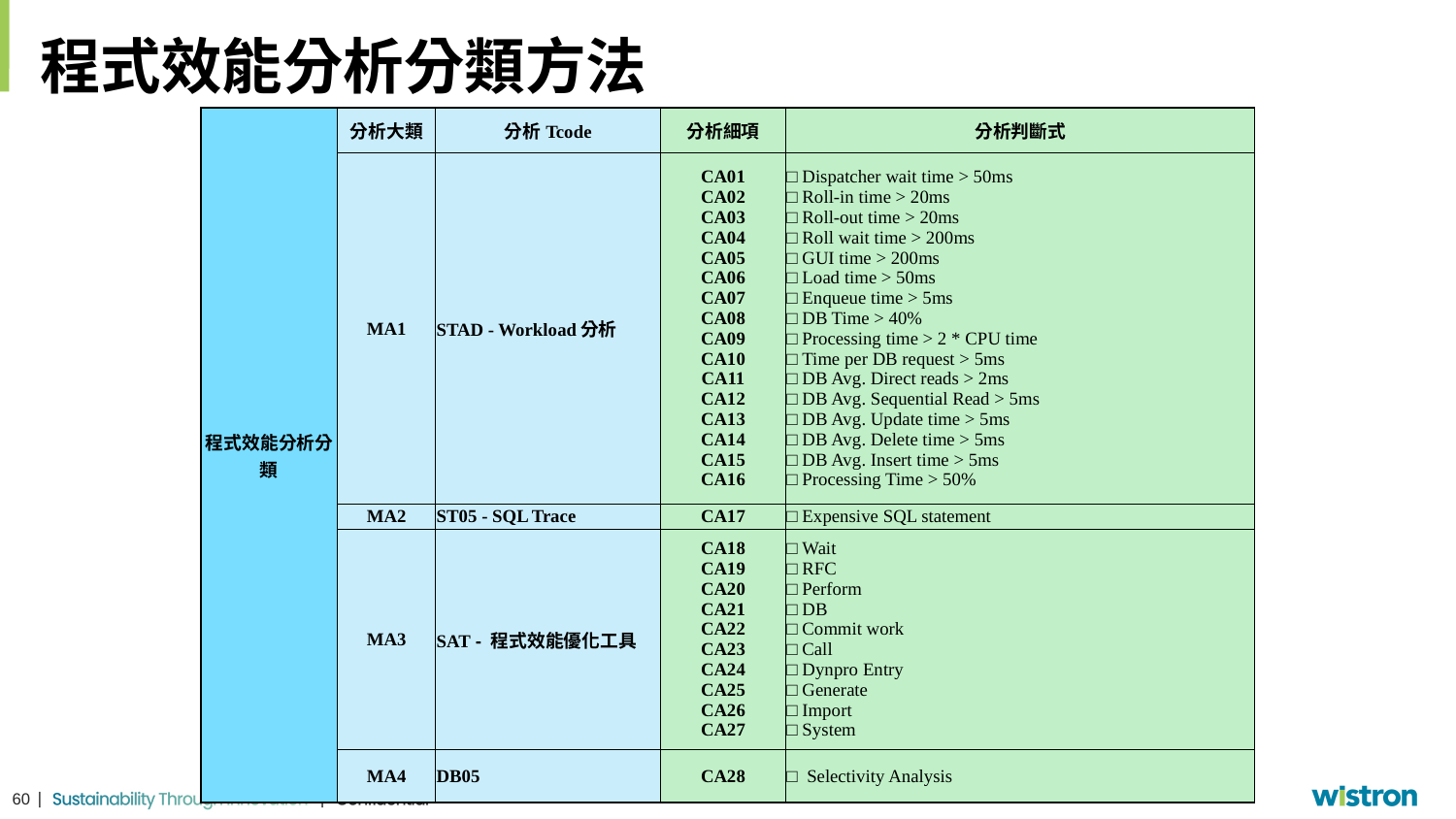

# 程式效能分析分類方法
| 程式效能分析分類 | 分析大類 | 分析Tcode | 分析細項 | 分析判斷式 |
| --- | --- | --- | --- | --- |
|  | MA1 | STAD - Workload分析 | CA01 CA02 CA03 CA04 CA05 CA06 CA07 CA08 CA09 CA10 CA11 CA12 CA13 CA14 CA15 CA16 | □ Dispatcher wait time > 50ms □ Roll-in time > 20ms □ Roll-out time > 20ms □ Roll wait time > 200ms □ GUI time > 200ms □ Load time > 50ms □ Enqueue time > 5ms □ DB Time > 40% □ Processing time > 2 \* CPU time □ Time per DB request > 5ms □ DB Avg. Direct reads > 2ms □ DB Avg. Sequential Read > 5ms □ DB Avg. Update time > 5ms □ DB Avg. Delete time > 5ms □ DB Avg. Insert time > 5ms □ Processing Time > 50% |
|  | MA2 | ST05 - SQL Trace | CA17 | □ Expensive SQL statement |
|  | MA3 | SAT - 程式效能優化工具 | CA18 CA19 CA20 CA21 CA22 CA23 CA24 CA25 CA26 CA27 | □ Wait □ RFC □ Perform □ DB □ Commit work □ Call □ Dynpro Entry □ Generate □ Import □ System |
|  | MA4 | DB05 | CA28 | □ Selectivity Analysis |
60